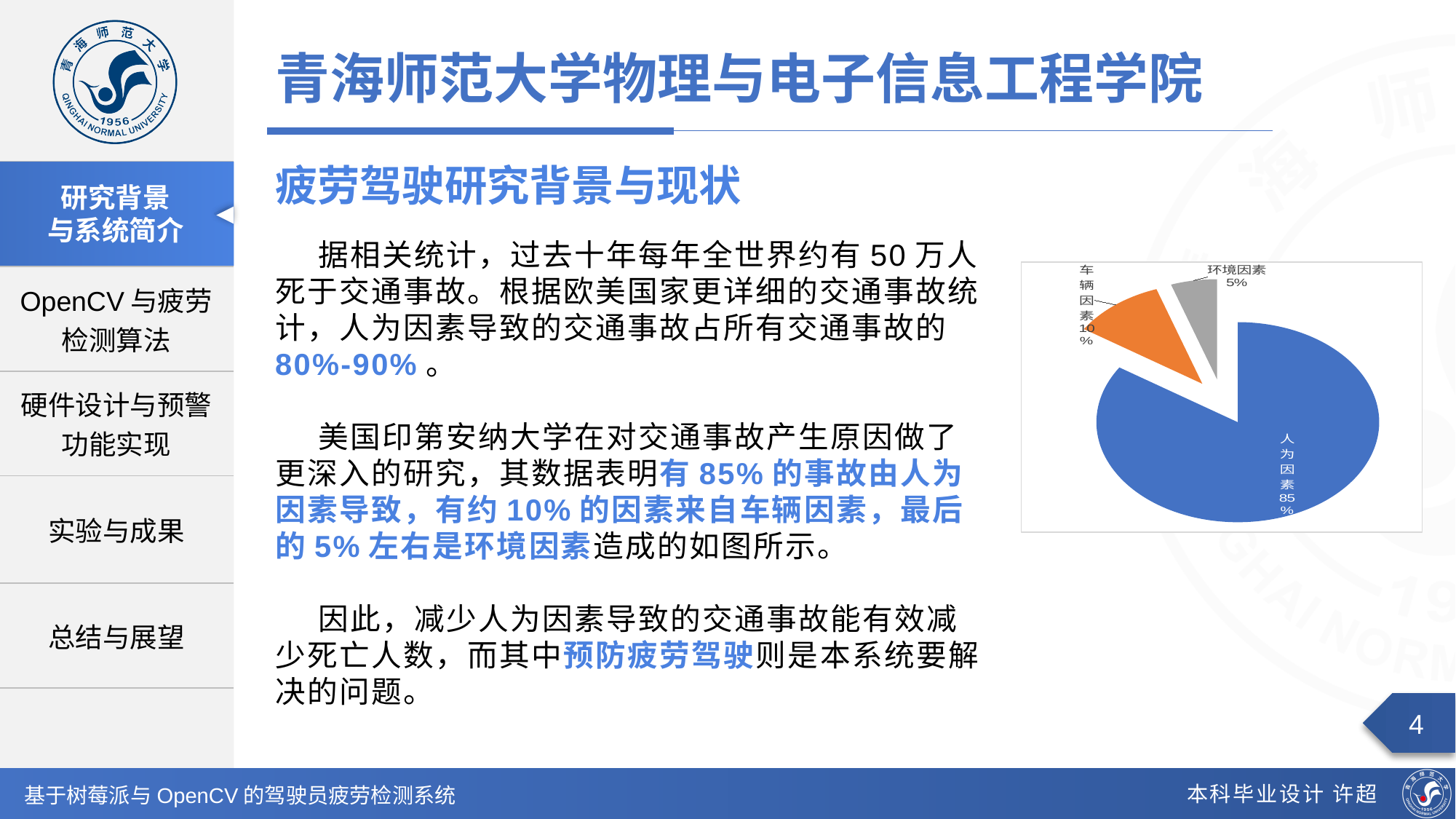

青海师范大学物理与电子信息工程学院
疲劳驾驶研究背景与现状

### Chart

| Category |  |
|---|---|
| 人为因素 | 80.0 |
| 车辆因素 | 10.0 |
| 环境因素 | 5.0 |
据相关统计，过去十年每年全世界约有50万人死于交通事故。根据欧美国家更详细的交通事故统计，人为因素导致的交通事故占所有交通事故的80%-90%。

美国印第安纳大学在对交通事故产生原因做了更深入的研究，其数据表明有85%的事故由人为因素导致，有约10%的因素来自车辆因素，最后的5%左右是环境因素造成的如图所示。

因此，减少人为因素导致的交通事故能有效减少死亡人数，而其中预防疲劳驾驶则是本系统要解决的问题。